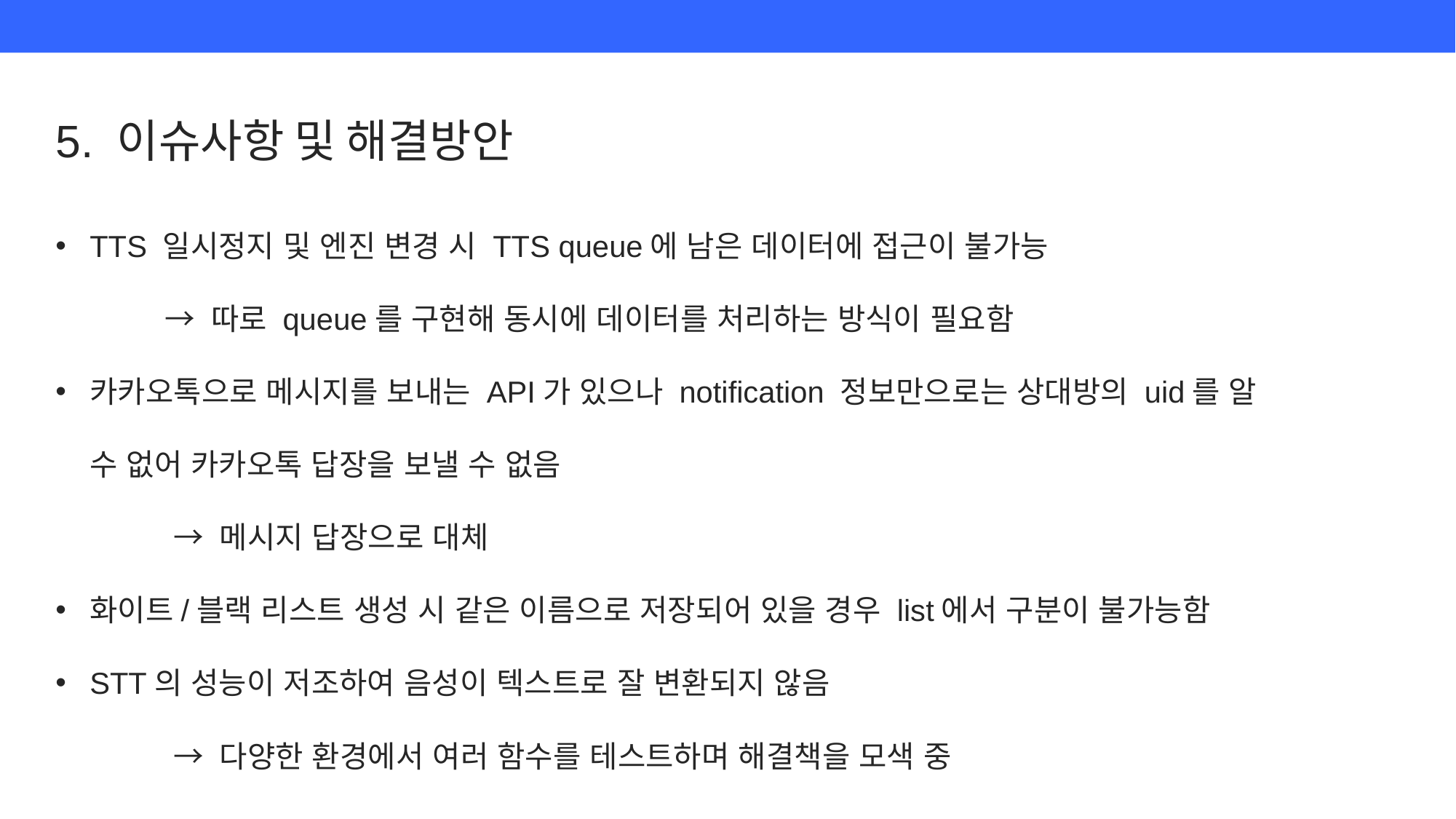

5. 이슈사항 및 해결방안
TTS 일시정지 및 엔진 변경 시 TTS queue에 남은 데이터에 접근이 불가능
	→ 따로 queue를 구현해 동시에 데이터를 처리하는 방식이 필요함
카카오톡으로 메시지를 보내는 API가 있으나 notification 정보만으로는 상대방의 uid를 알 수 없어 카카오톡 답장을 보낼 수 없음
	 → 메시지 답장으로 대체
화이트/블랙 리스트 생성 시 같은 이름으로 저장되어 있을 경우 list에서 구분이 불가능함
STT의 성능이 저조하여 음성이 텍스트로 잘 변환되지 않음
	 → 다양한 환경에서 여러 함수를 테스트하며 해결책을 모색 중